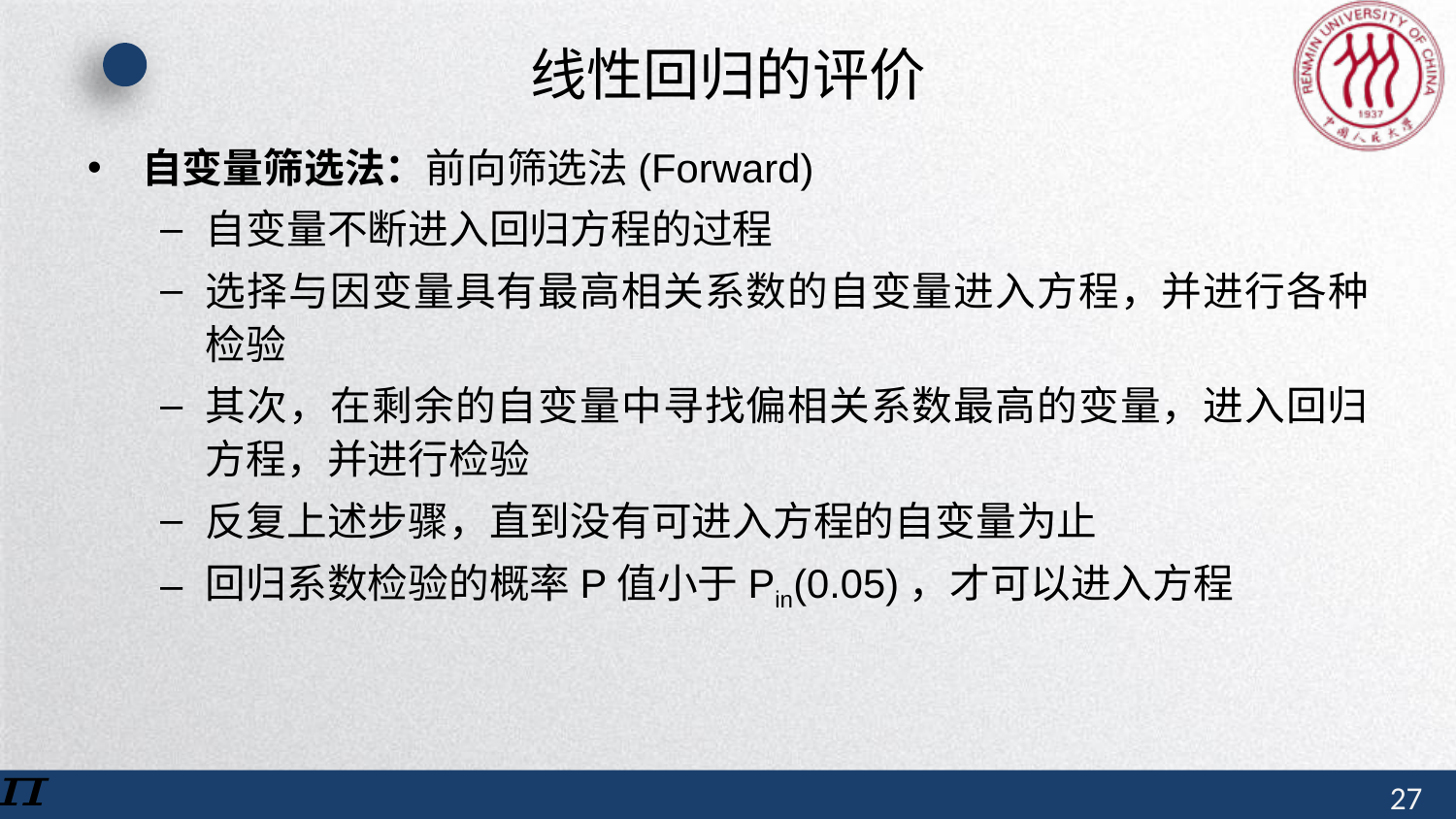

# 线性回归的评价
自变量筛选法：前向筛选法(Forward)
自变量不断进入回归方程的过程
选择与因变量具有最高相关系数的自变量进入方程，并进行各种检验
其次，在剩余的自变量中寻找偏相关系数最高的变量，进入回归方程，并进行检验
反复上述步骤，直到没有可进入方程的自变量为止
回归系数检验的概率P值小于Pin(0.05)，才可以进入方程